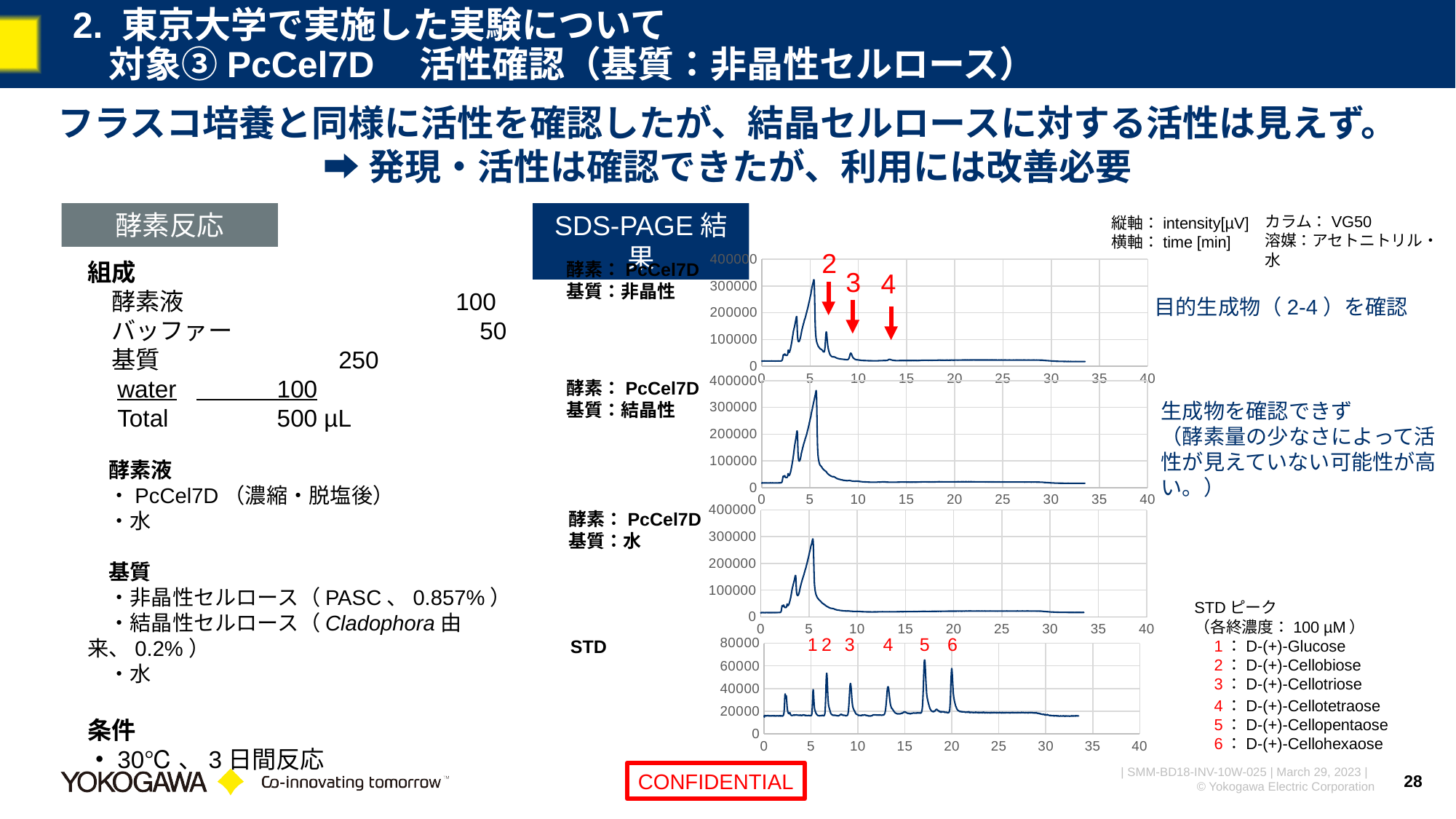

# 2. 東京大学で実施した実験について 　対象③PcCel7D　活性確認（基質：非晶性セルロース）
フラスコ培養と同様に活性を確認したが、結晶セルロースに対する活性は見えず。
➡発現・活性は確認できたが、利用には改善必要

酵素反応
SDS-PAGE結果
カラム：VG50
溶媒：アセトニトリル・水
縦軸：intensity[µV]
横軸：time [min]
2

### Chart

| Category | Intensity |
|---|---|
酵素：PcCel7D
基質：非晶性
組成
　酵素液　		　  100
　バッファー		　  　50
　基質	　　   	     250
　water	            100
　Total	            500 µL

　酵素液
　・PcCel7D（濃縮・脱塩後）
　・水

　基質
　・非晶性セルロース（PASC、0.857%）
　・結晶性セルロース（Cladophora由来、0.2%）
　・水

条件
・30℃、3日間反応
3
4
目的生成物（2-4）を確認

### Chart

| Category | Intensity |
|---|---|
酵素：PcCel7D
基質：結晶性
生成物を確認できず
（酵素量の少なさによって活性が見えていない可能性が高い。）

### Chart

| Category | Intensity |
|---|---|
酵素：PcCel7D
基質：水
STDピーク
（各終濃度：100 µM）
　1：D-(+)-Glucose
　2：D-(+)-Cellobiose
　3：D-(+)-Cellotriose

### Chart

| Category | Intensity |
|---|---|
STD
1
2
3
4
5
6
　4：D-(+)-Cellotetraose
　5：D-(+)-Cellopentaose
　6：D-(+)-Cellohexaose
28